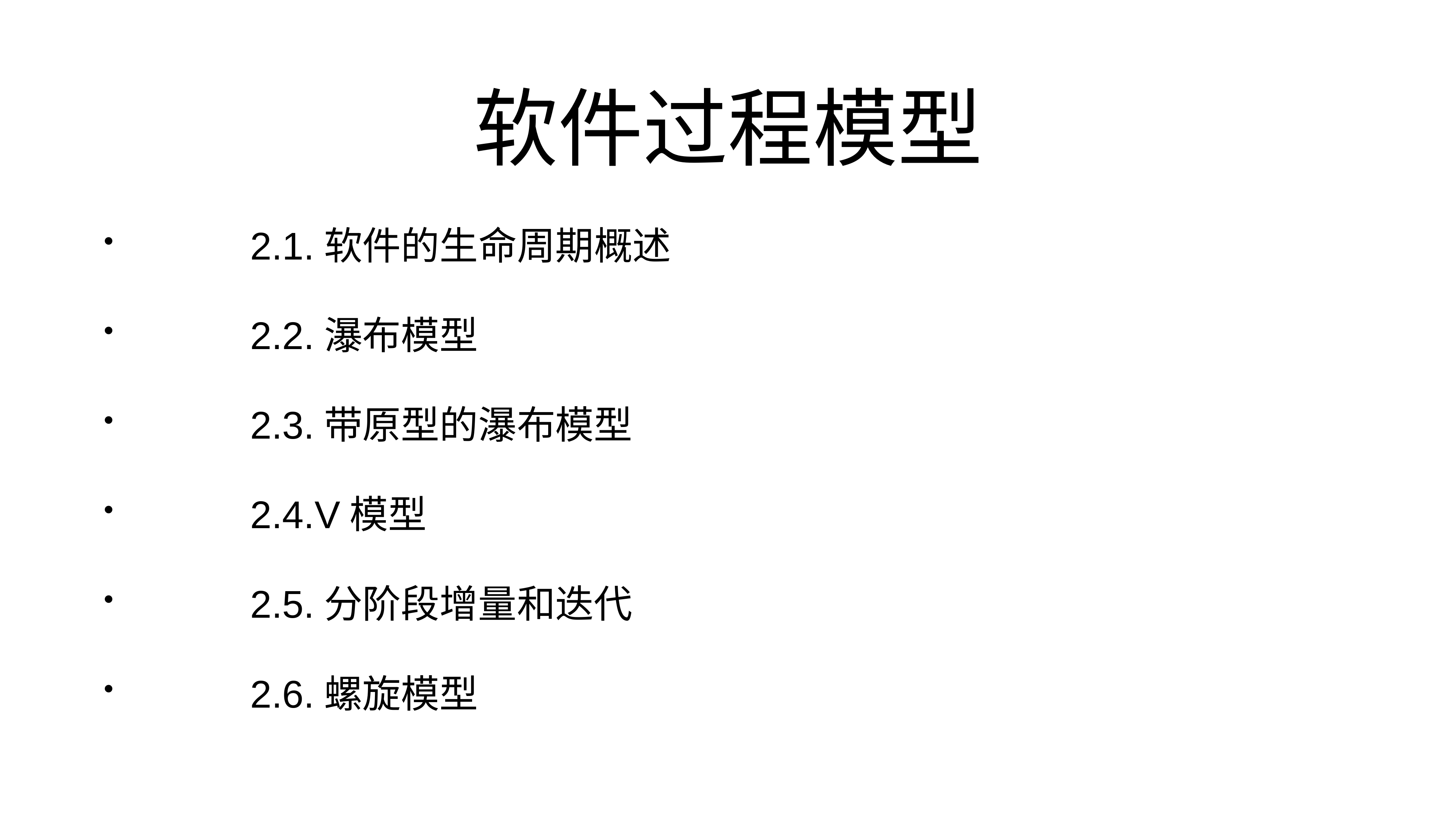

# 软件过程模型
		2.1.软件的生命周期概述
		2.2.瀑布模型
		2.3.带原型的瀑布模型
		2.4.V模型
		2.5.分阶段增量和迭代
		2.6.螺旋模型